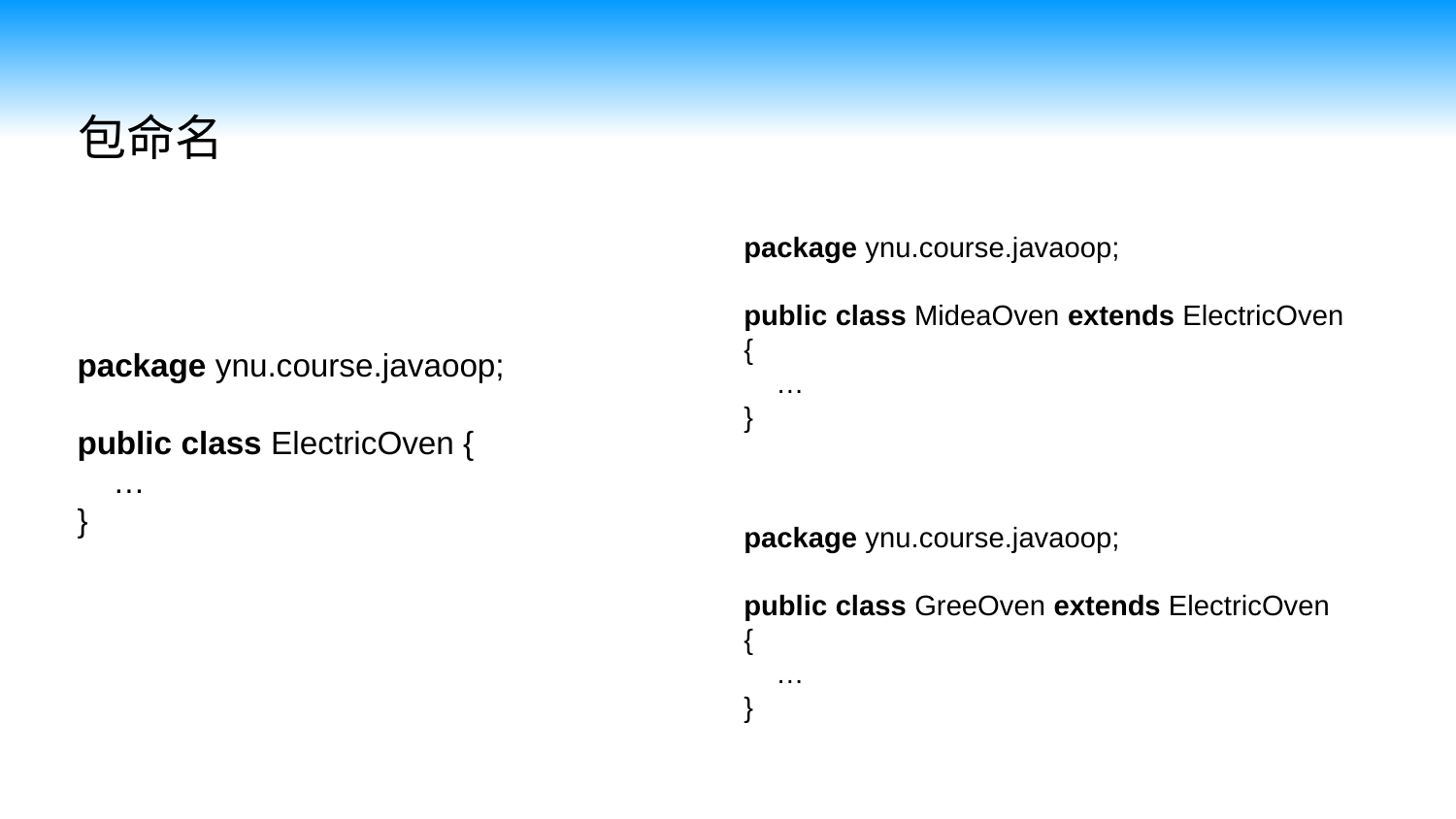

包命名
package ynu.course.javaoop;

public class MideaOven extends ElectricOven
{
    …
}
package ynu.course.javaoop;

public class ElectricOven {
    …
}
package ynu.course.javaoop;

public class GreeOven extends ElectricOven
{
    …
}